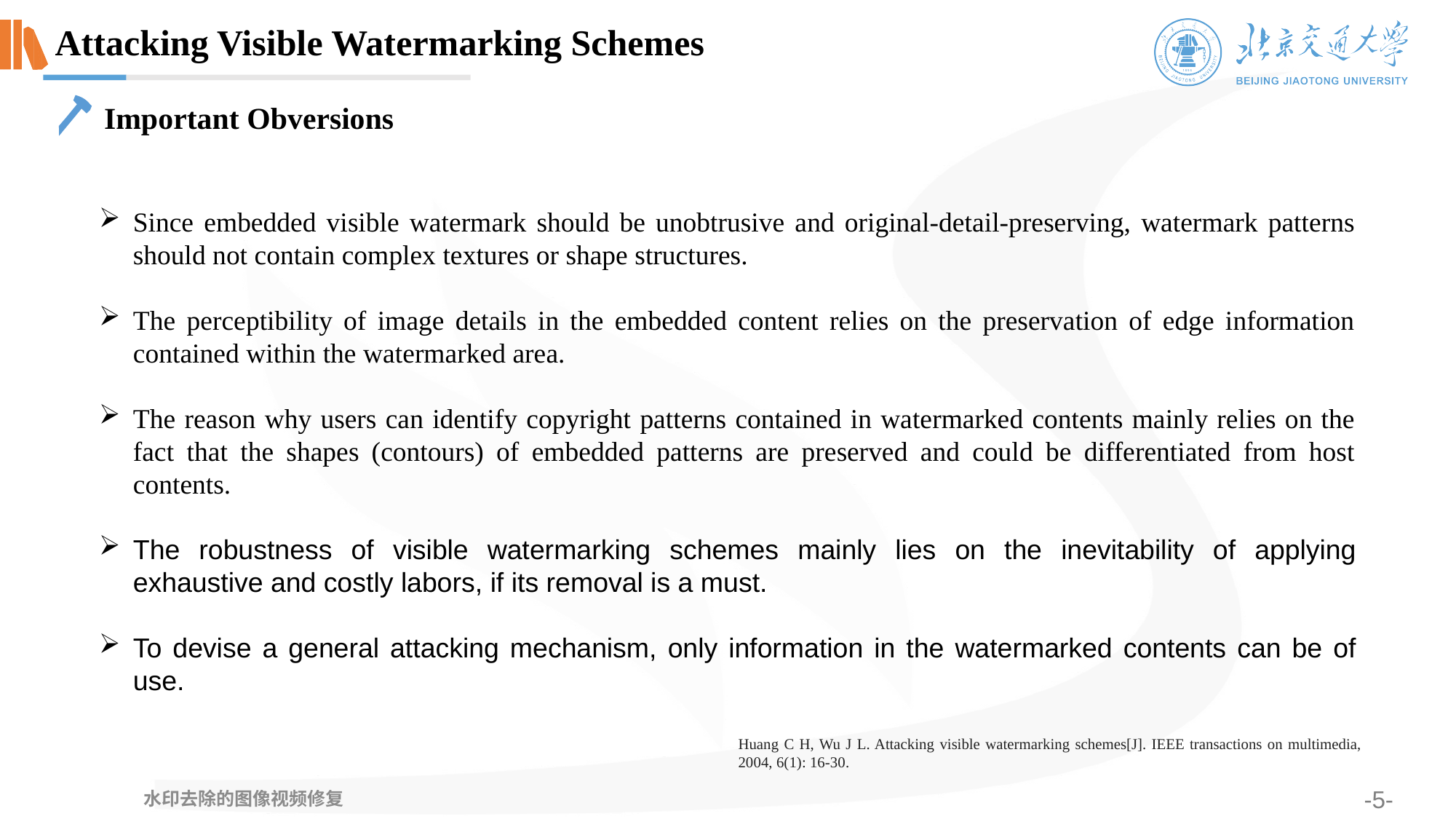

Attacking Visible Watermarking Schemes
Important Obversions
Since embedded visible watermark should be unobtrusive and original-detail-preserving, watermark patterns should not contain complex textures or shape structures.

The perceptibility of image details in the embedded content relies on the preservation of edge information contained within the watermarked area.

The reason why users can identify copyright patterns contained in watermarked contents mainly relies on the fact that the shapes (contours) of embedded patterns are preserved and could be differentiated from host contents.

The robustness of visible watermarking schemes mainly lies on the inevitability of applying exhaustive and costly labors, if its removal is a must.

To devise a general attacking mechanism, only information in the watermarked contents can be of use.
Huang C H, Wu J L. Attacking visible watermarking schemes[J]. IEEE transactions on multimedia, 2004, 6(1): 16-30.
水印去除的图像视频修复